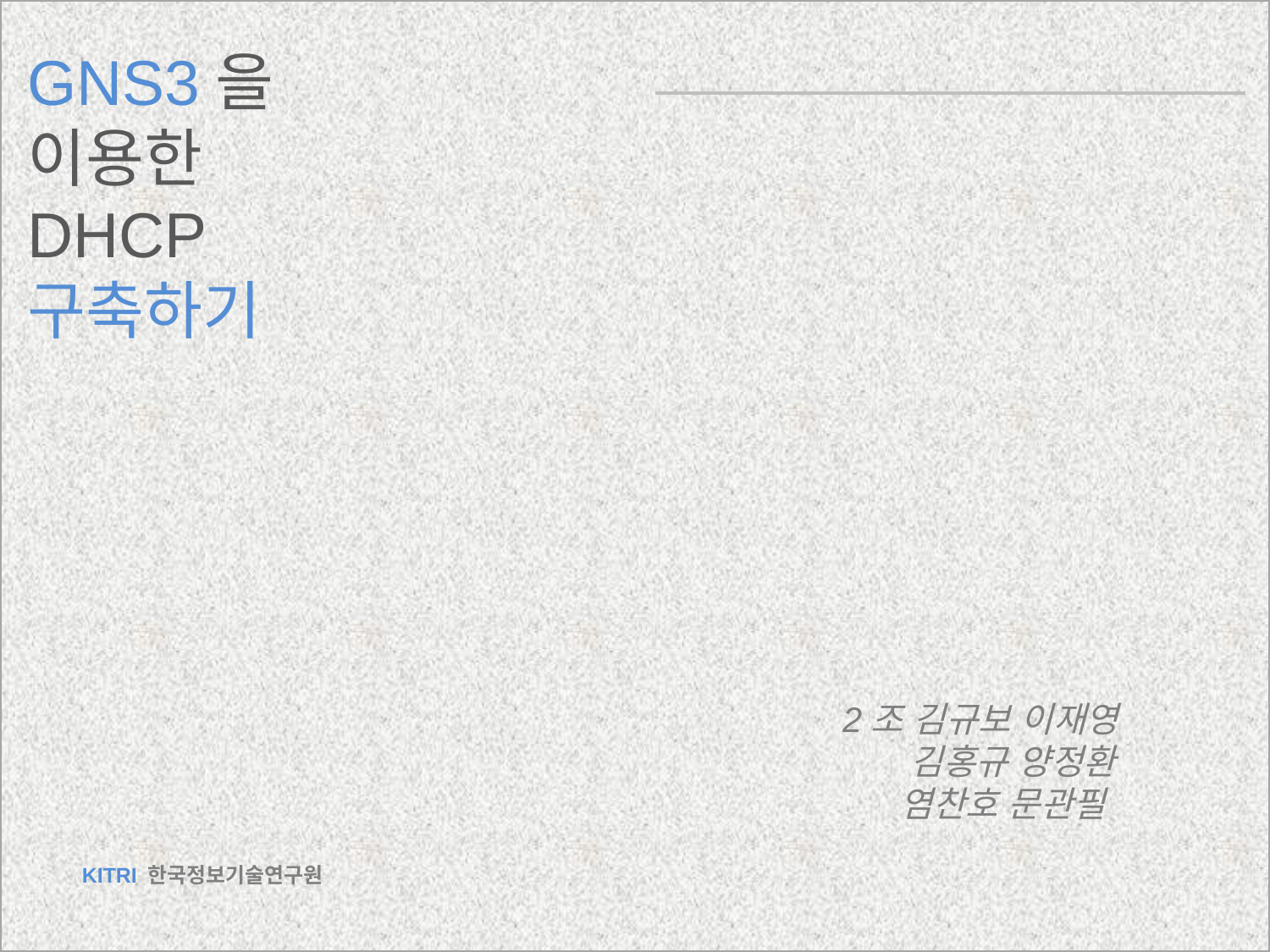

GNS3을
이용한
DHCP
구축하기
2조 김규보 이재영
      김홍규 양정환
     염찬호 문관필
KITRI 한국정보기술연구원